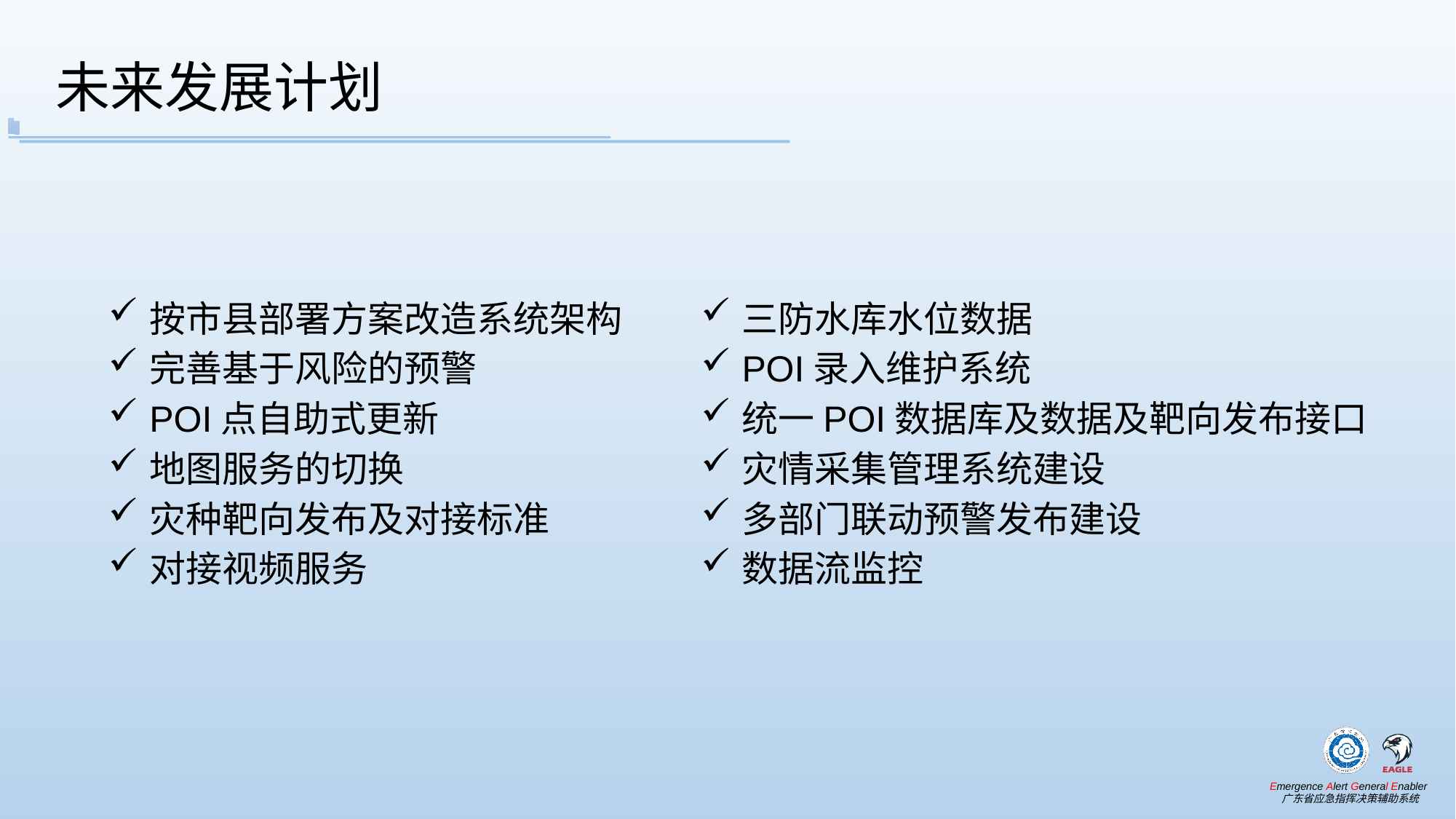

# 未来发展计划
按市县部署方案改造系统架构
完善基于风险的预警
POI点自助式更新
地图服务的切换
灾种靶向发布及对接标准
对接视频服务
三防水库水位数据
POI录入维护系统
统一POI数据库及数据及靶向发布接口
灾情采集管理系统建设
多部门联动预警发布建设
数据流监控